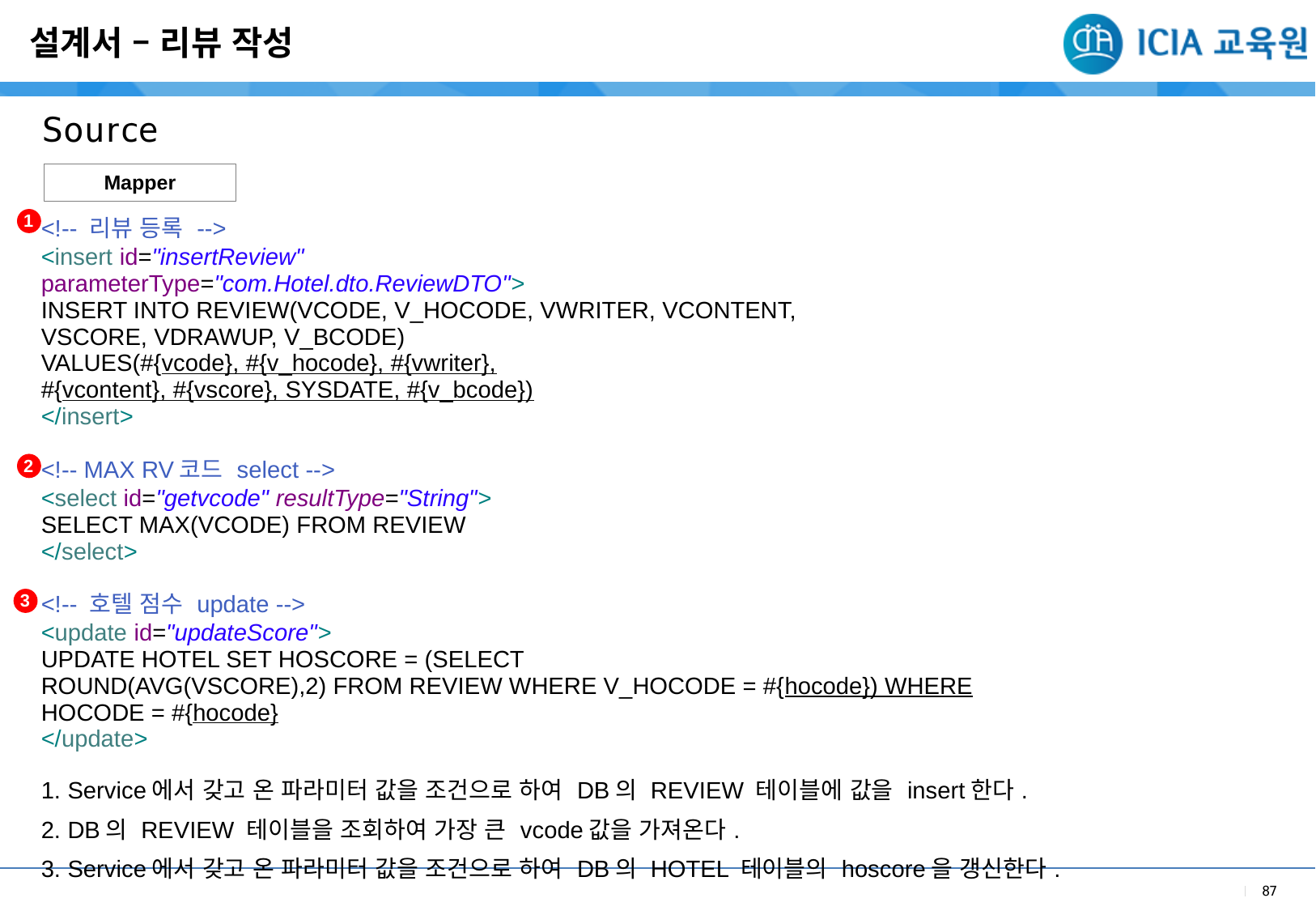

설계서 – 리뷰 작성
Source
Mapper
1

| <!-- 리뷰 등록 --> <insert id="insertReview" parameterType="com.Hotel.dto.ReviewDTO"> INSERT INTO REVIEW(VCODE, V\_HOCODE, VWRITER, VCONTENT, VSCORE, VDRAWUP, V\_BCODE) VALUES(#{vcode}, #{v\_hocode}, #{vwriter}, #{vcontent}, #{vscore}, SYSDATE, #{v\_bcode}) </insert> <!-- MAX RV코드 select --> <select id="getvcode" resultType="String"> SELECT MAX(VCODE) FROM REVIEW </select> <!-- 호텔 점수 update --> <update id="updateScore"> UPDATE HOTEL SET HOSCORE = (SELECT ROUND(AVG(VSCORE),2) FROM REVIEW WHERE V\_HOCODE = #{hocode}) WHERE HOCODE = #{hocode} </update> |
| --- |
| 1. Service에서 갖고 온 파라미터 값을 조건으로 하여 DB의 REVIEW 테이블에 값을 insert한다. 2. DB의 REVIEW 테이블을 조회하여 가장 큰 vcode값을 가져온다. 3. Service에서 갖고 온 파라미터 값을 조건으로 하여 DB의 HOTEL 테이블의 hoscore을 갱신한다. |
2

3